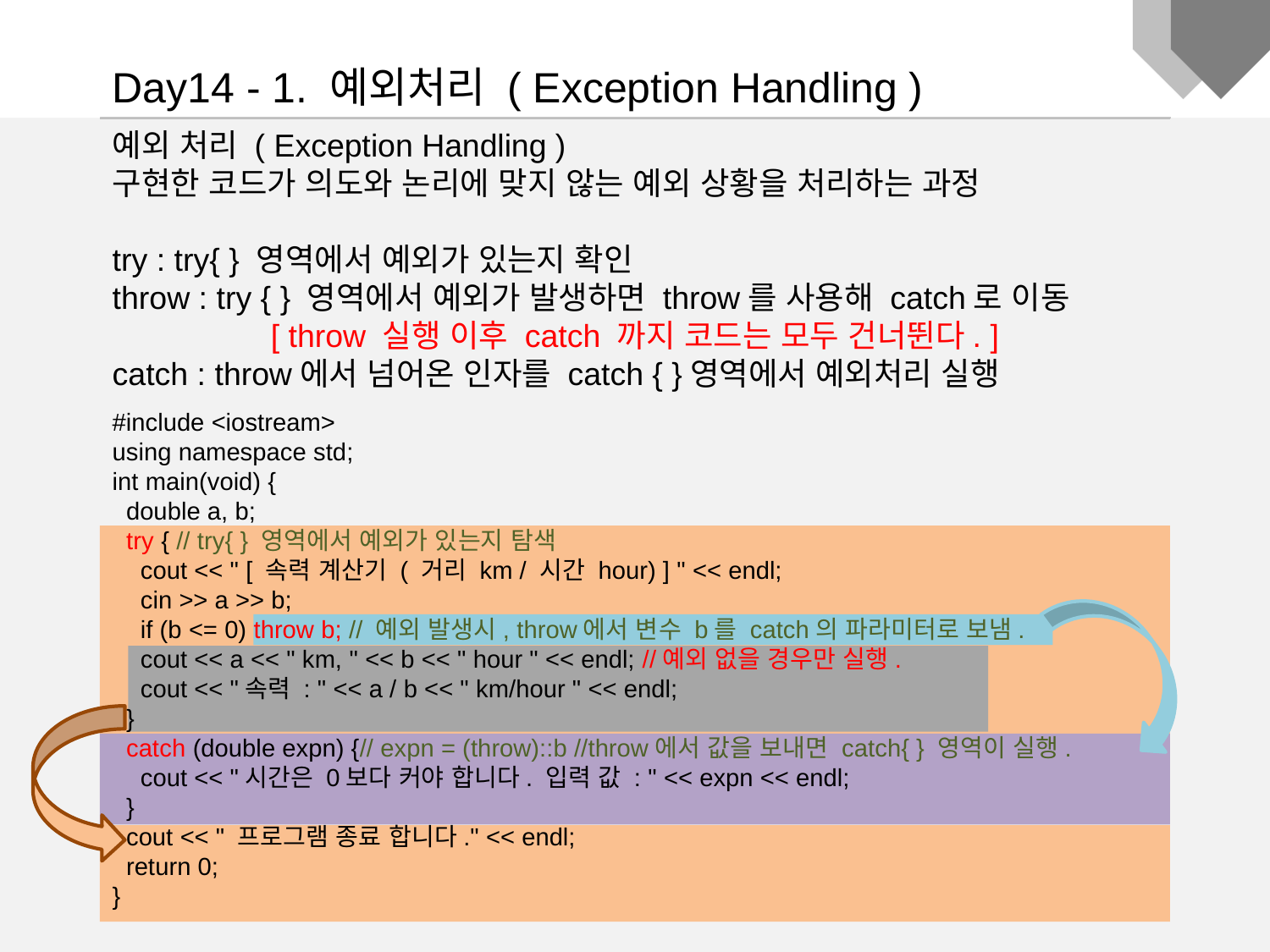

Day14 - 1. 예외처리 ( Exception Handling )
예외 처리 ( Exception Handling )
구현한 코드가 의도와 논리에 맞지 않는 예외 상황을 처리하는 과정

try : try{ } 영역에서 예외가 있는지 확인
throw : try { } 영역에서 예외가 발생하면 throw를 사용해 catch로 이동
[ throw 실행 이후 catch 까지 코드는 모두 건너뛴다. ]
catch : throw에서 넘어온 인자를 catch { }영역에서 예외처리 실행
#include <iostream>
using namespace std;
int main(void) {
  double a, b;
  try { // try{ } 영역에서 예외가 있는지 탐색
    cout << " [ 속력 계산기 ( 거리 km / 시간 hour) ] " << endl;
    cin >> a >> b;
    if (b <= 0) throw b; // 예외 발생시, throw에서 변수 b를 catch의 파라미터로 보냄.
    cout << a << " km, " << b << " hour " << endl; //예외 없을 경우만 실행.
    cout << "속력 : " << a / b << " km/hour " << endl;
  }
  catch (double expn) {// expn = (throw)::b //throw에서 값을 보내면 catch{ } 영역이 실행.
    cout << "시간은 0보다 커야 합니다. 입력 값 : " << expn << endl;
  }
  cout << " 프로그램 종료 합니다." << endl;
  return 0;
}